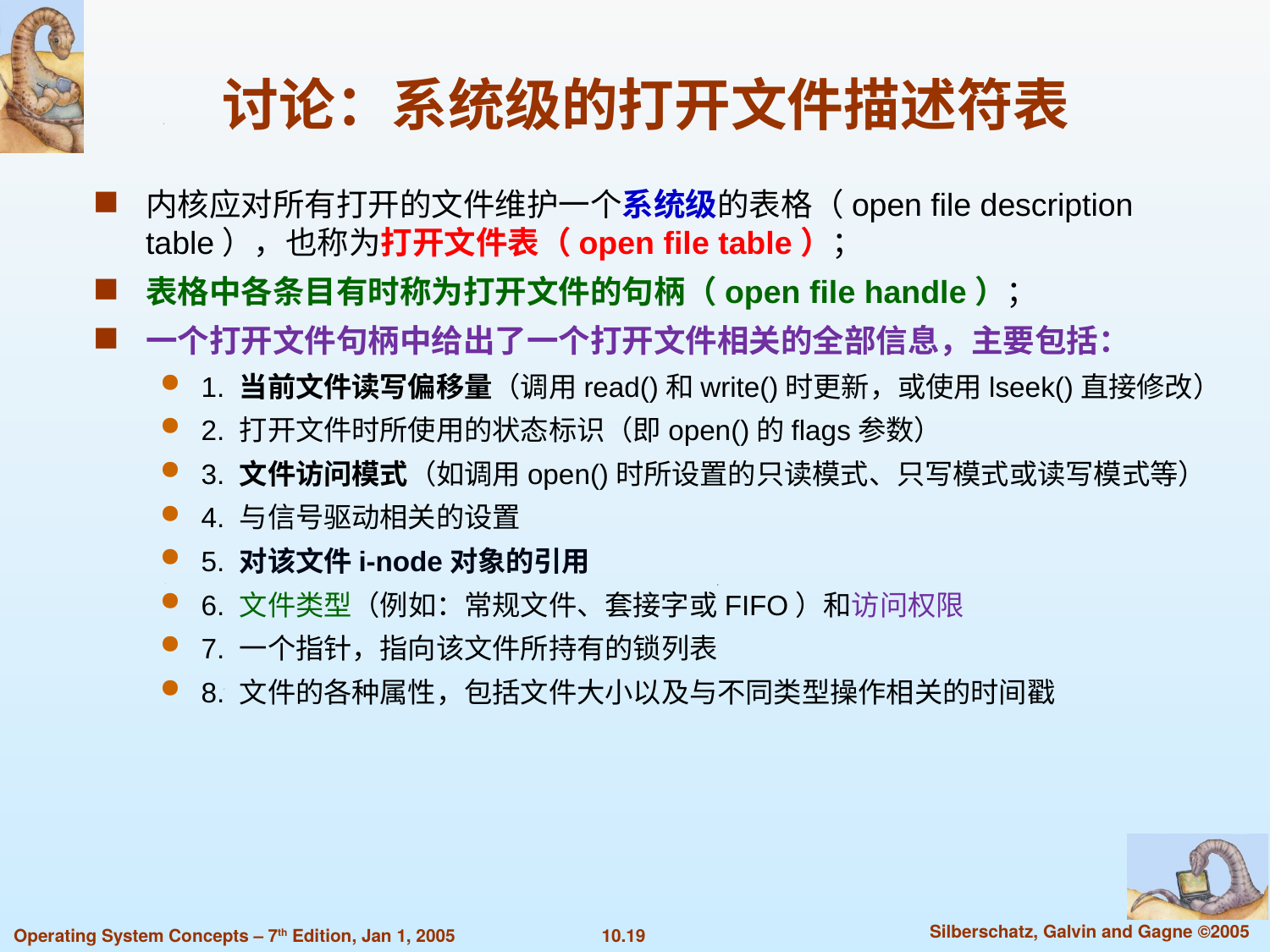

讨论：系统级的打开文件描述符表
内核应对所有打开的文件维护一个系统级的表格（open file description table），也称为打开文件表（open file table）；
表格中各条目有时称为打开文件的句柄（open file handle）；
一个打开文件句柄中给出了一个打开文件相关的全部信息，主要包括：
1. 当前文件读写偏移量（调用read()和write()时更新，或使用lseek()直接修改）
2. 打开文件时所使用的状态标识（即open()的flags参数）
3. 文件访问模式（如调用open()时所设置的只读模式、只写模式或读写模式等）
4. 与信号驱动相关的设置
5. 对该文件i-node对象的引用
6. 文件类型（例如：常规文件、套接字或FIFO）和访问权限
7. 一个指针，指向该文件所持有的锁列表
8. 文件的各种属性，包括文件大小以及与不同类型操作相关的时间戳